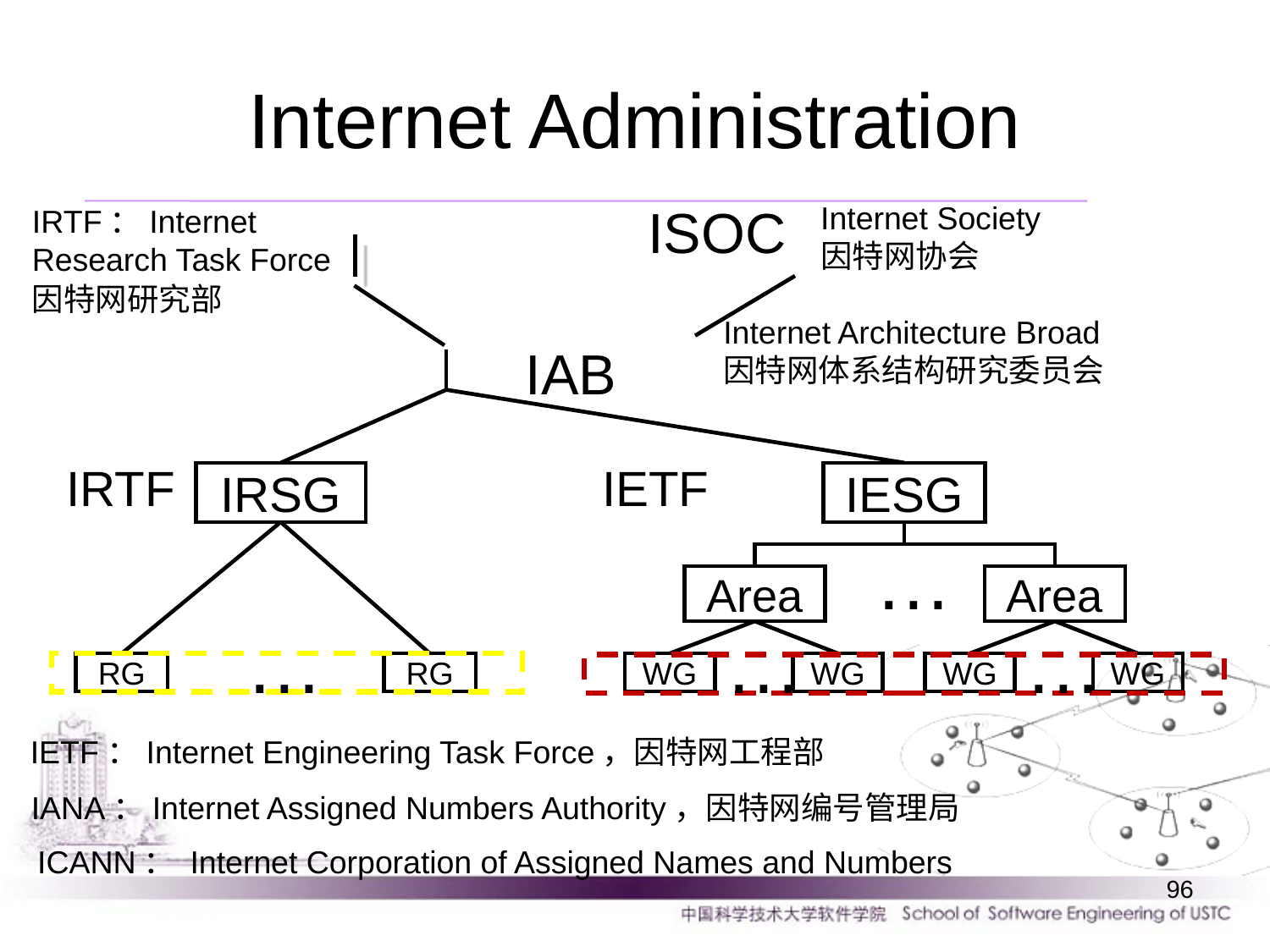

# Internet Administration
Internet Society
因特网协会
IRTF：Internet Research Task Force
因特网研究部
ISOC

Internet Architecture Broad
因特网体系结构研究委员会
IAB

IRTF
IETF
IRSG
IESG
…
Area
Area
…
…
…

RG
RG
WG
WG
WG
WG

IETF：Internet Engineering Task Force，因特网工程部
IANA：Internet Assigned Numbers Authority，因特网编号管理局
ICANN： Internet Corporation of Assigned Names and Numbers
96